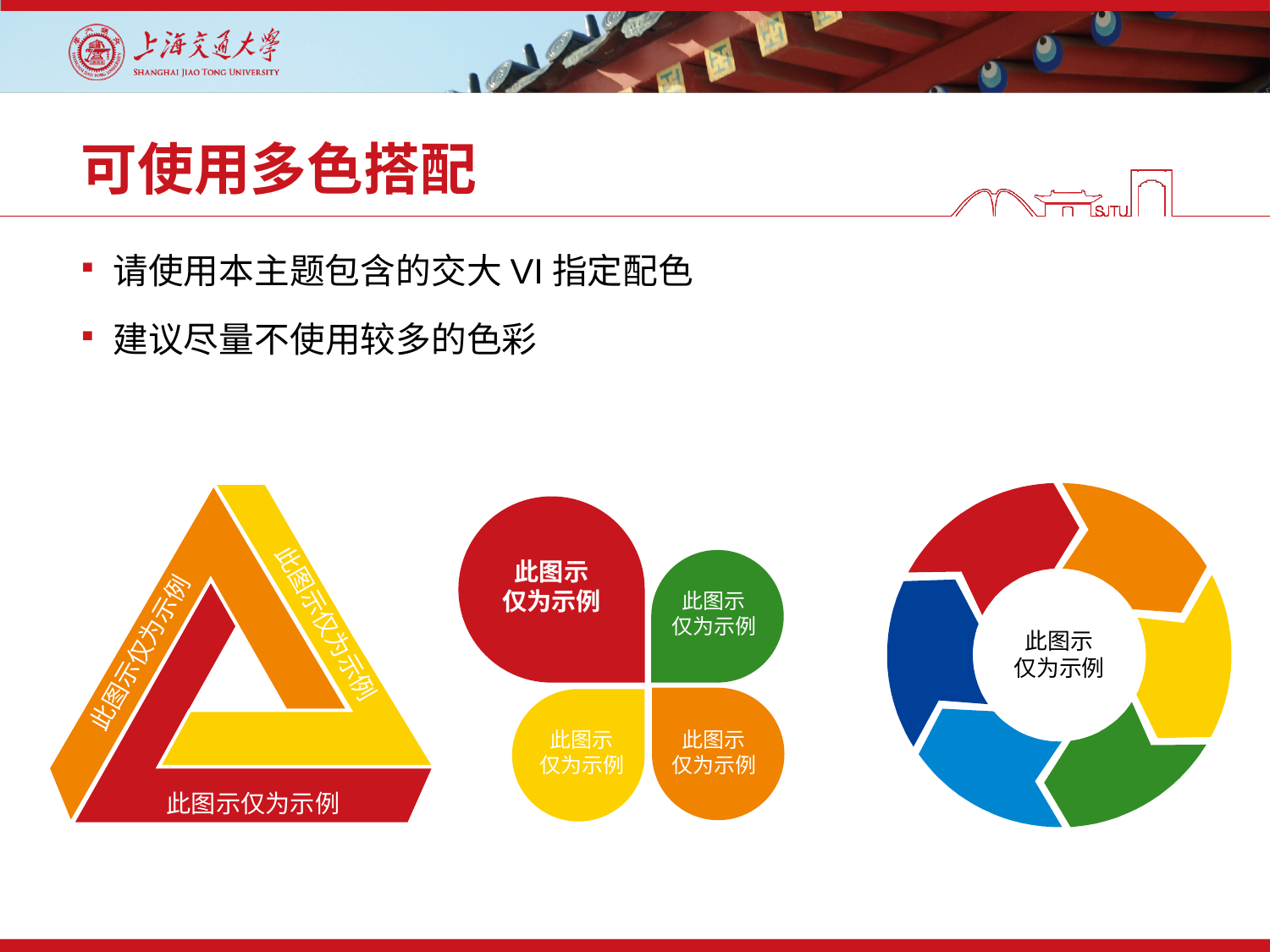

# 可使用多色搭配
请使用本主题包含的交大VI指定配色
建议尽量不使用较多的色彩

此图示
仅为示例

此图示仅为示例
此图示仅为示例
此图示仅为示例

此图示
仅为示例

此图示
仅为示例

此图示
仅为示例
此图示
仅为示例